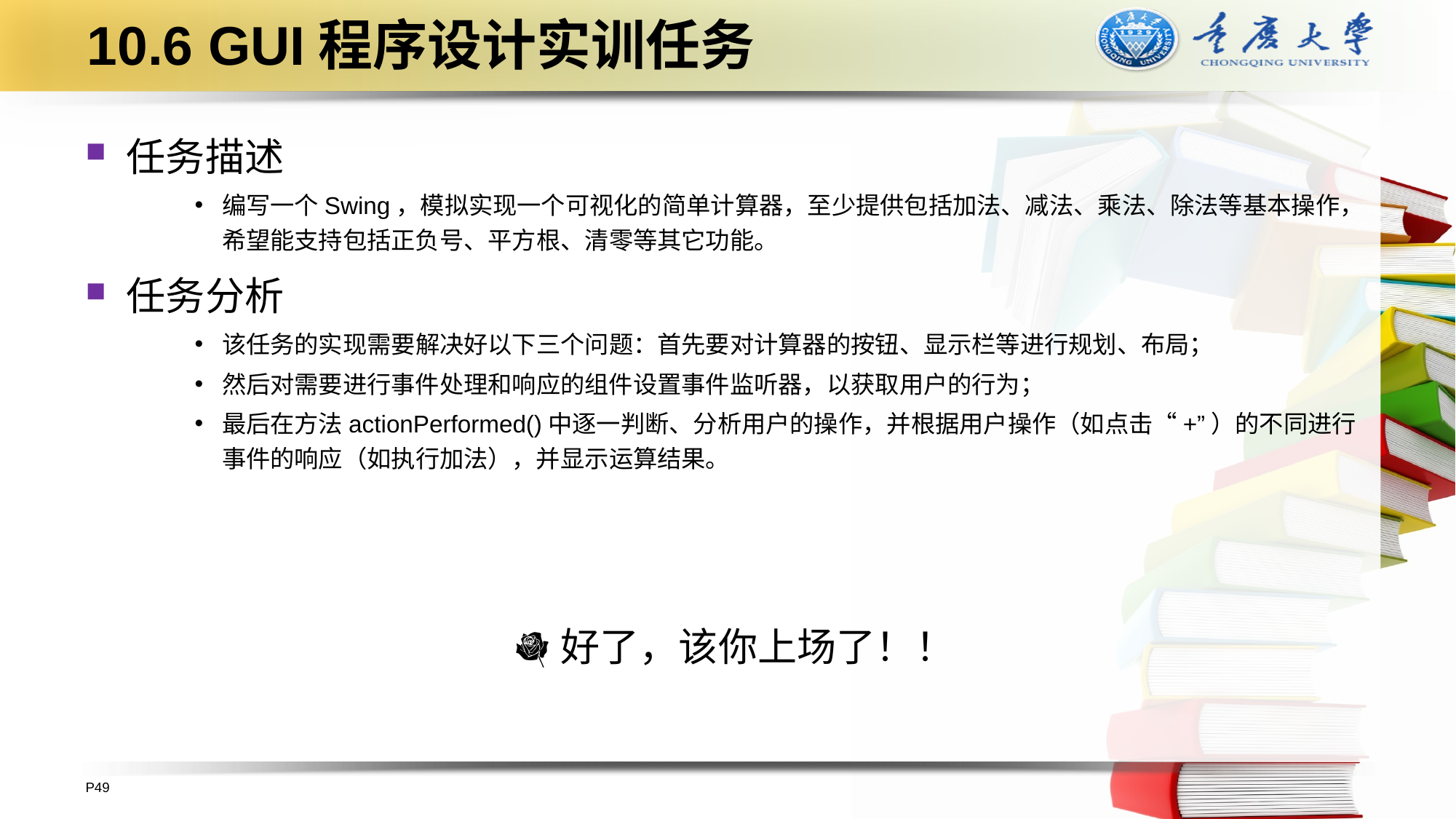

# 10.6 GUI程序设计实训任务
任务描述
编写一个Swing，模拟实现一个可视化的简单计算器，至少提供包括加法、减法、乘法、除法等基本操作，希望能支持包括正负号、平方根、清零等其它功能。
任务分析
该任务的实现需要解决好以下三个问题：首先要对计算器的按钮、显示栏等进行规划、布局；
然后对需要进行事件处理和响应的组件设置事件监听器，以获取用户的行为；
最后在方法actionPerformed()中逐一判断、分析用户的操作，并根据用户操作（如点击“+”）的不同进行事件的响应（如执行加法），并显示运算结果。
🌹好了，该你上场了！！
P49